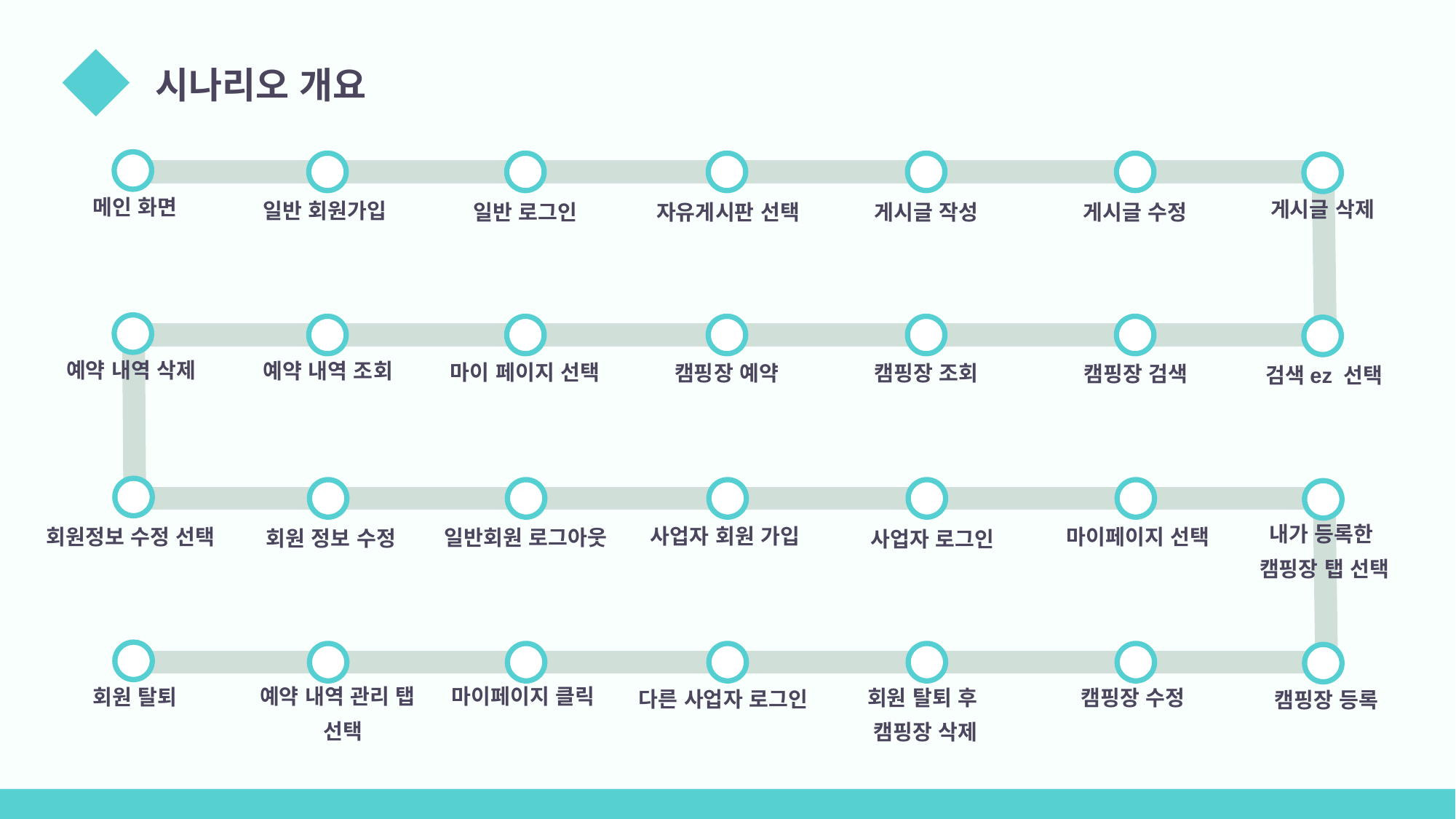

시나리오 개요

메인 화면
게시글 삭제
일반 회원가입
일반 로그인
게시글 작성
자유게시판 선택
게시글 수정

예약 내역 삭제
예약 내역 조회
마이 페이지 선택
캠핑장 조회
캠핑장 예약
캠핑장 검색
검색ez 선택

내가 등록한
캠핑장 탭 선택
사업자 회원 가입
회원정보 수정 선택
마이페이지 선택
일반회원 로그아웃
회원 정보 수정
사업자 로그인

마이페이지 클릭
예약 내역 관리 탭
 선택
회원 탈퇴
회원 탈퇴 후
캠핑장 삭제
캠핑장 수정
다른 사업자 로그인
캠핑장 등록